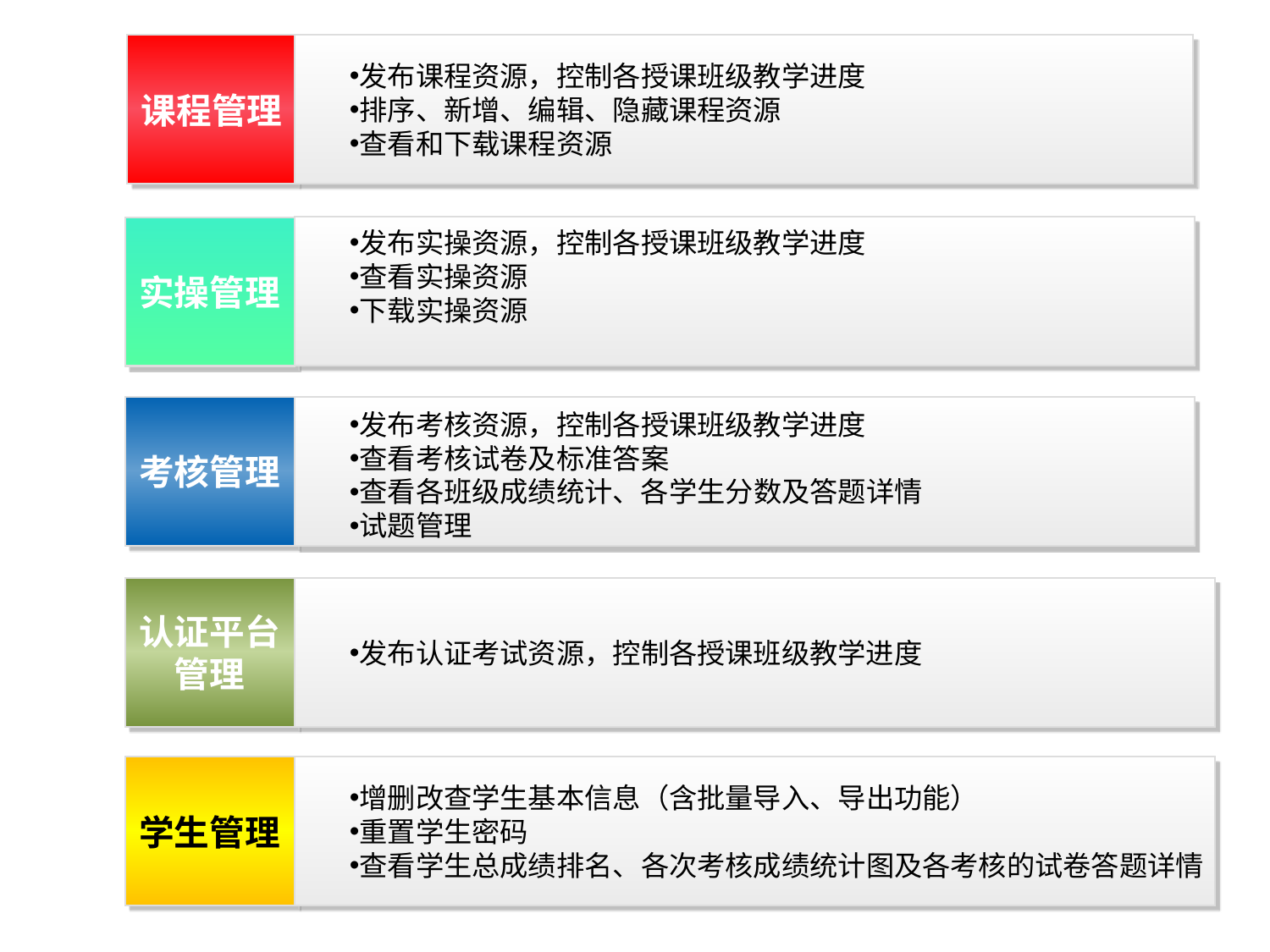

发布课程资源，控制各授课班级教学进度
排序、新增、编辑、隐藏课程资源
查看和下载课程资源
课程管理
发布实操资源，控制各授课班级教学进度
查看实操资源
下载实操资源

实操管理
考核管理
发布考核资源，控制各授课班级教学进度
查看考核试卷及标准答案
查看各班级成绩统计、各学生分数及答题详情
试题管理
认证平台管理
发布认证考试资源，控制各授课班级教学进度
学生管理
增删改查学生基本信息（含批量导入、导出功能）
重置学生密码
查看学生总成绩排名、各次考核成绩统计图及各考核的试卷答题详情